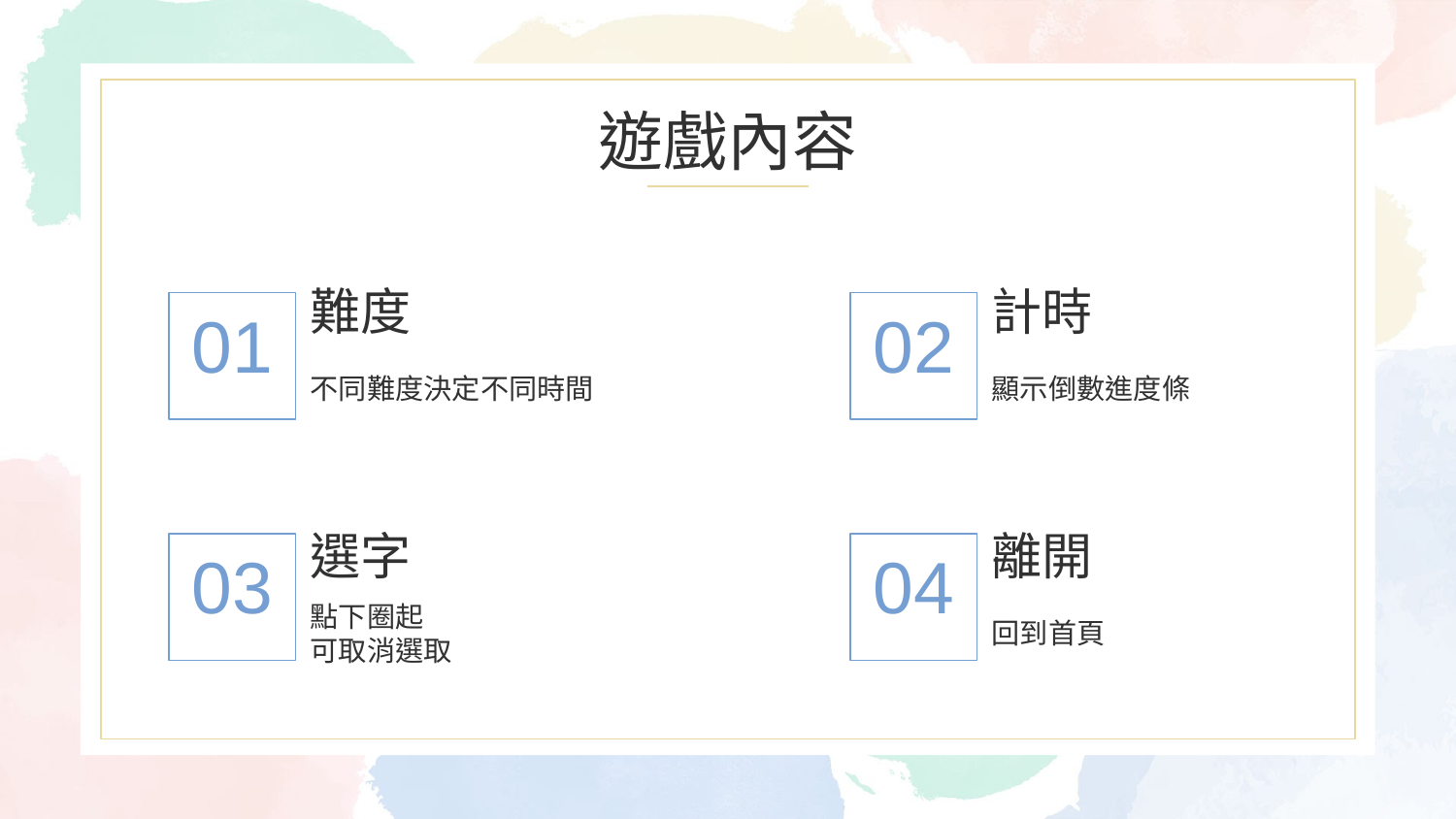

# 遊戲內容
難度
計時

01
02
不同難度決定不同時間
顯示倒數進度條
選字
離開

03
04
回到首頁
點下圈起
可取消選取